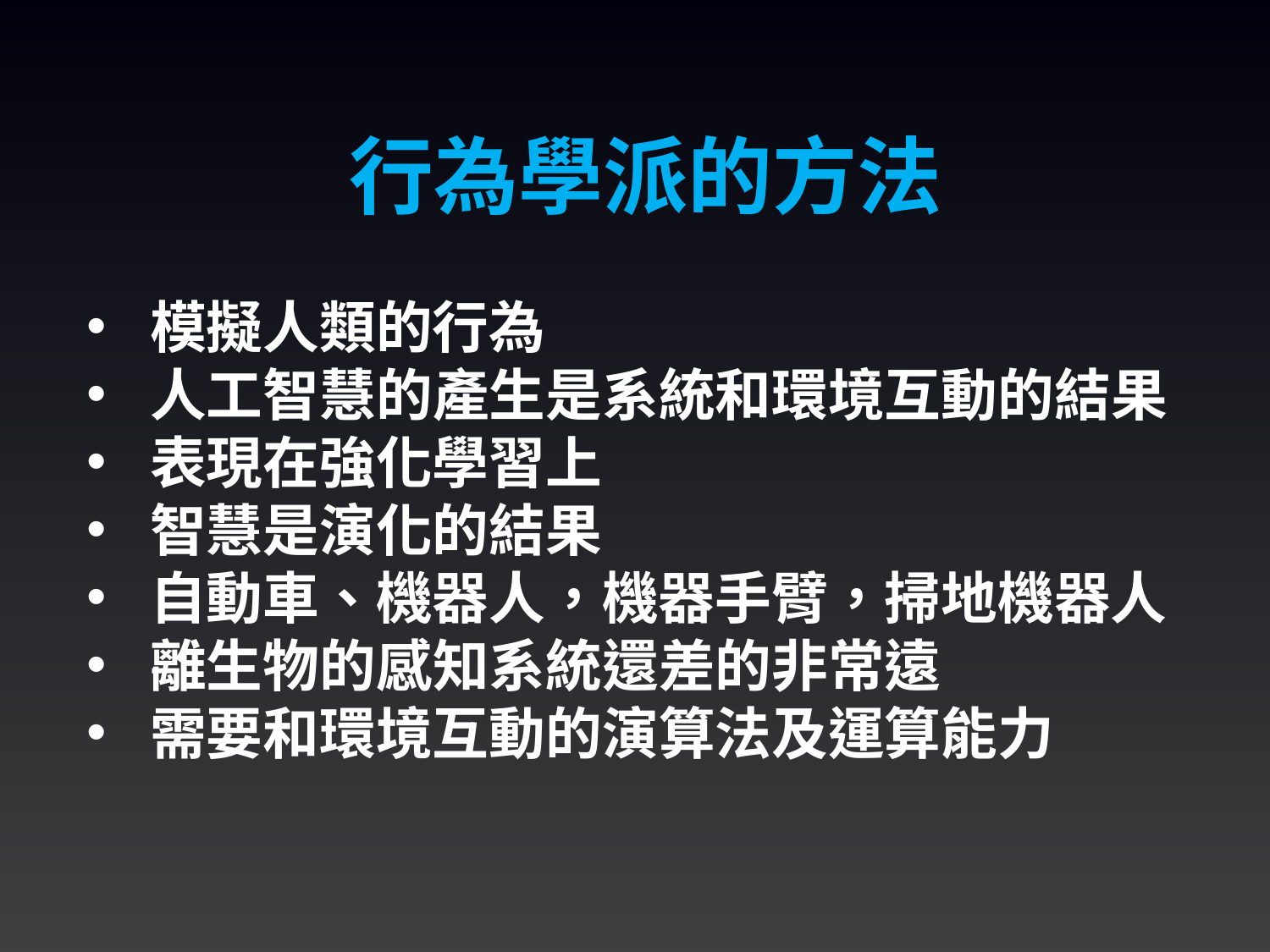

行為學派的方法
模擬人類的行為
人工智慧的產生是系統和環境互動的結果
表現在強化學習上
智慧是演化的結果
自動車、機器人，機器手臂，掃地機器人
離生物的感知系統還差的非常遠
需要和環境互動的演算法及運算能力